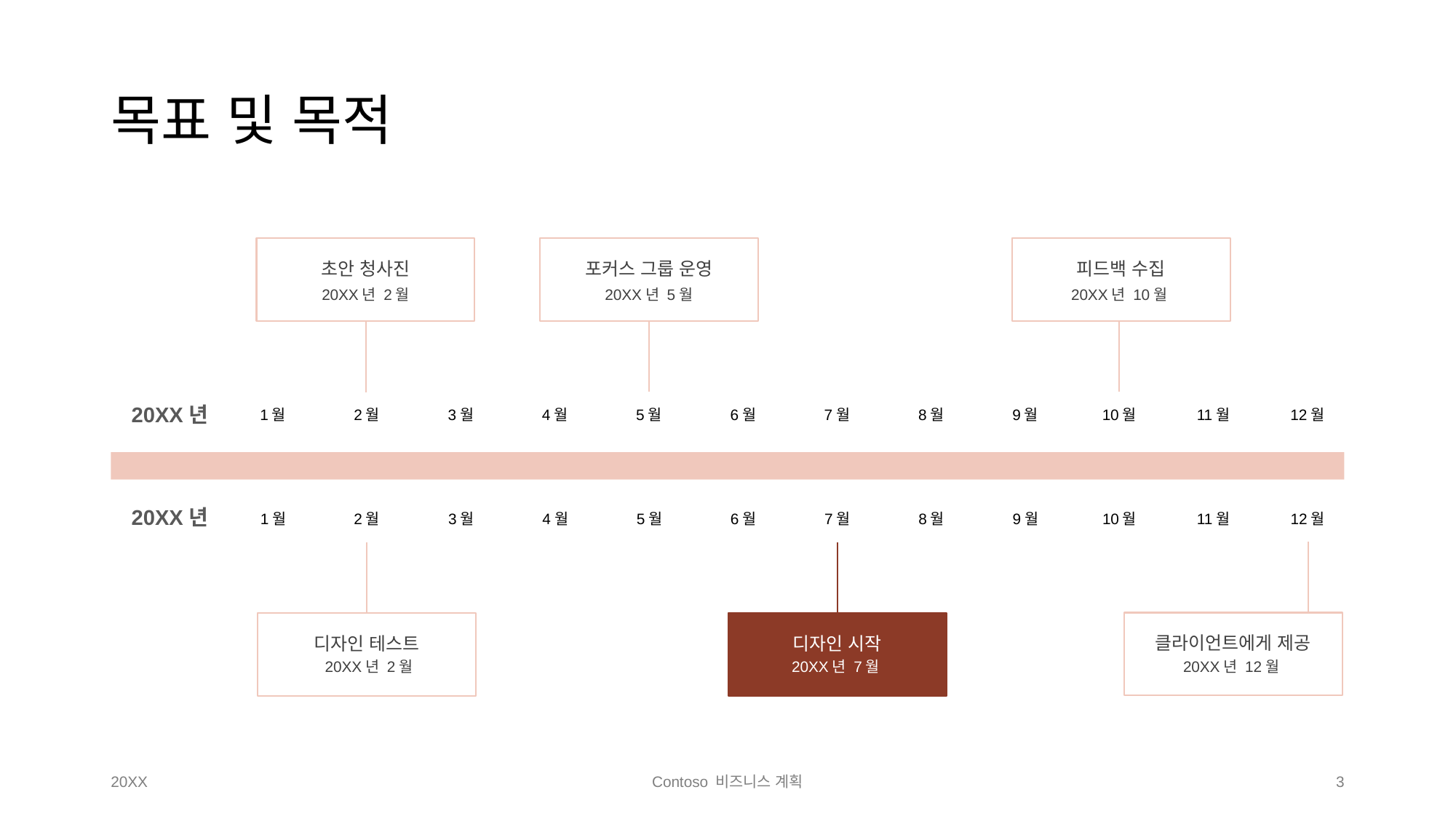

# 목표 및 목적
초안 청사진
피드백 수집
포커스 그룹 운영
20XX년 2월
20XX년 10월
20XX년 5월
20XX년
1월
2월
3월
4월
5월
6월
7월
8월
9월
10월
11월
12월

20XX년
1월
2월
3월
4월
5월
6월
7월
8월
9월
10월
11월
12월
클라이언트에게 제공
디자인 테스트
디자인 시작
20XX년 12월
20XX년 2월
20XX년 7월
20XX
Contoso 비즈니스 계획
3